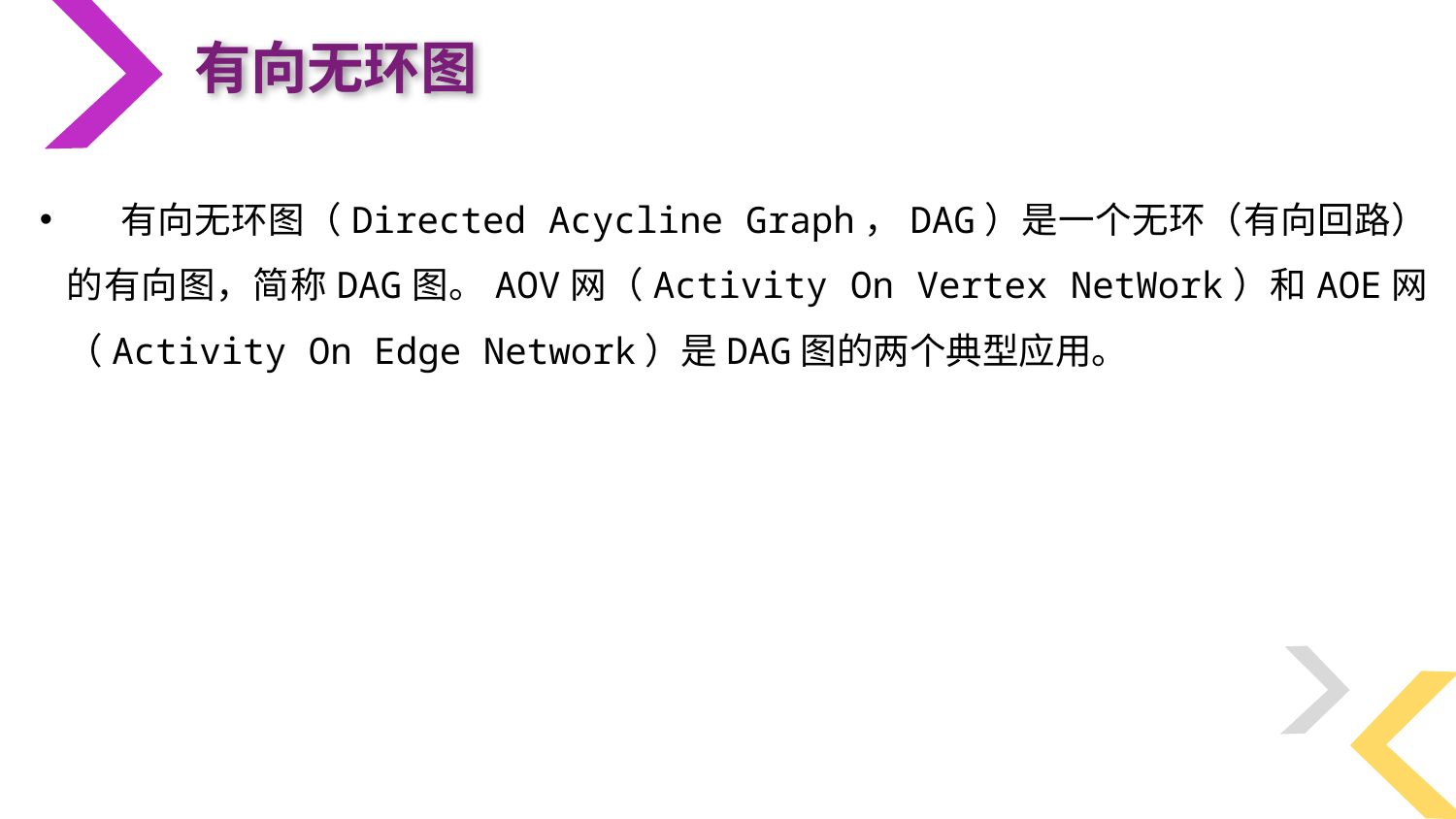

有向无环图
     有向无环图（Directed Acycline Graph，DAG）是一个无环（有向回路）的有向图，简称DAG图。AOV网（Activity On Vertex NetWork）和AOE网（Activity On Edge Network）是DAG图的两个典型应用。